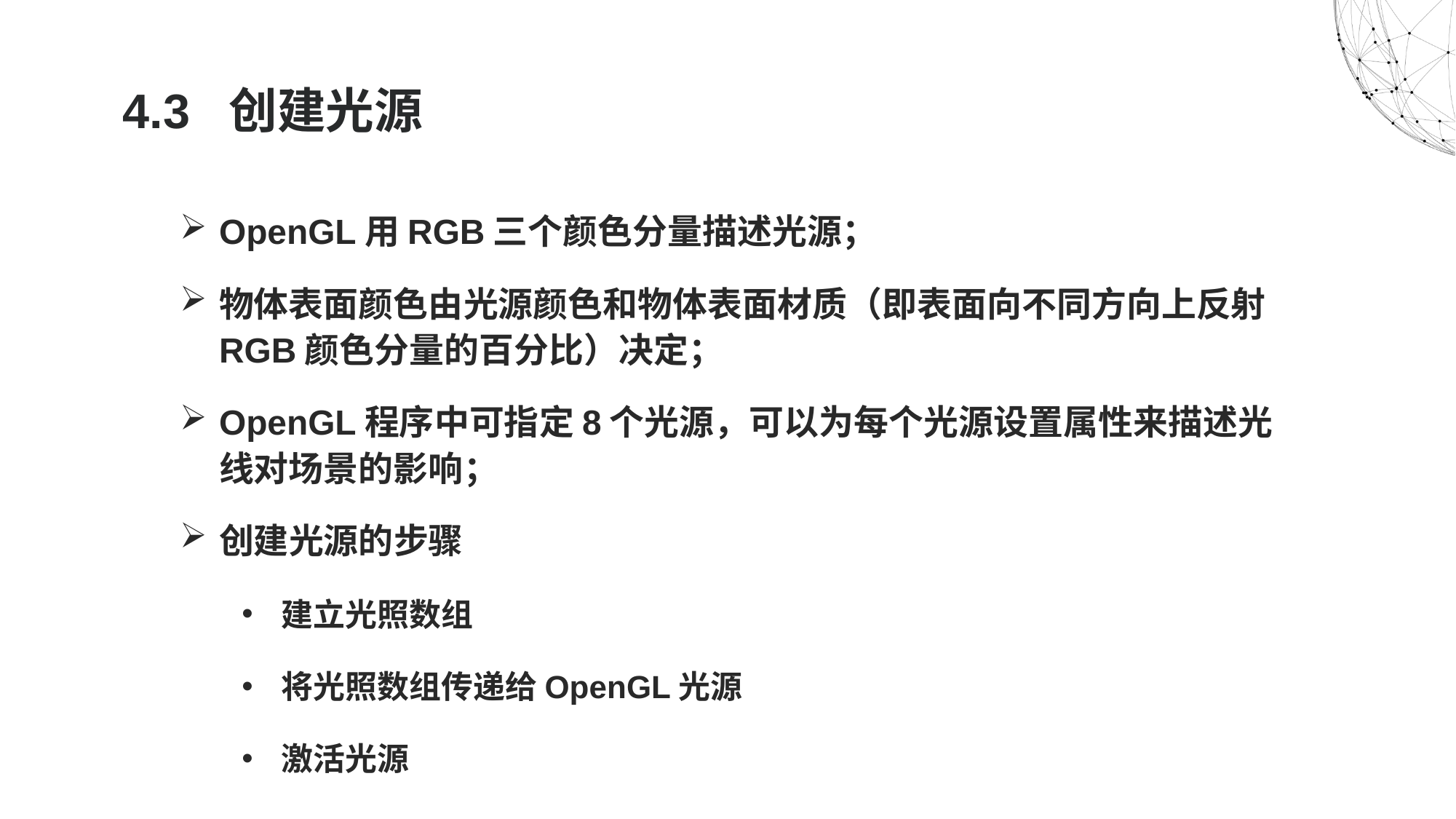

# 4.3  创建光源
OpenGL用RGB三个颜色分量描述光源；
物体表面颜色由光源颜色和物体表面材质（即表面向不同方向上反射RGB颜色分量的百分比）决定；
OpenGL程序中可指定8个光源，可以为每个光源设置属性来描述光线对场景的影响；
创建光源的步骤
建立光照数组
将光照数组传递给OpenGL光源
激活光源